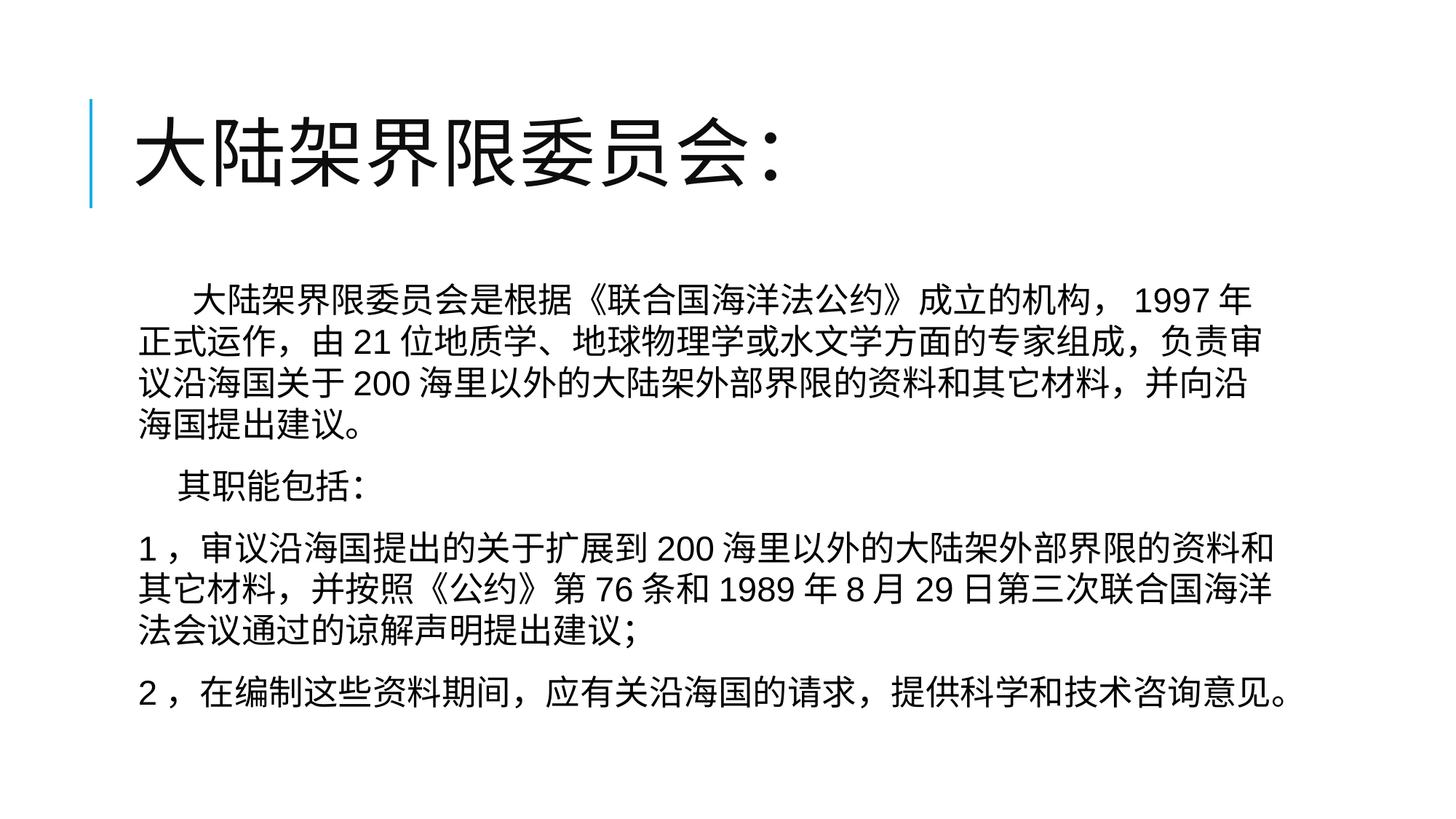

# 大陆架界限委员会：
      大陆架界限委员会是根据《联合国海洋法公约》成立的机构，1997年正式运作，由21位地质学、地球物理学或水文学方面的专家组成，负责审议沿海国关于200海里以外的大陆架外部界限的资料和其它材料，并向沿海国提出建议。
    其职能包括：
1，审议沿海国提出的关于扩展到200海里以外的大陆架外部界限的资料和其它材料，并按照《公约》第76条和1989年8月29日第三次联合国海洋法会议通过的谅解声明提出建议；
2，在编制这些资料期间，应有关沿海国的请求，提供科学和技术咨询意见。